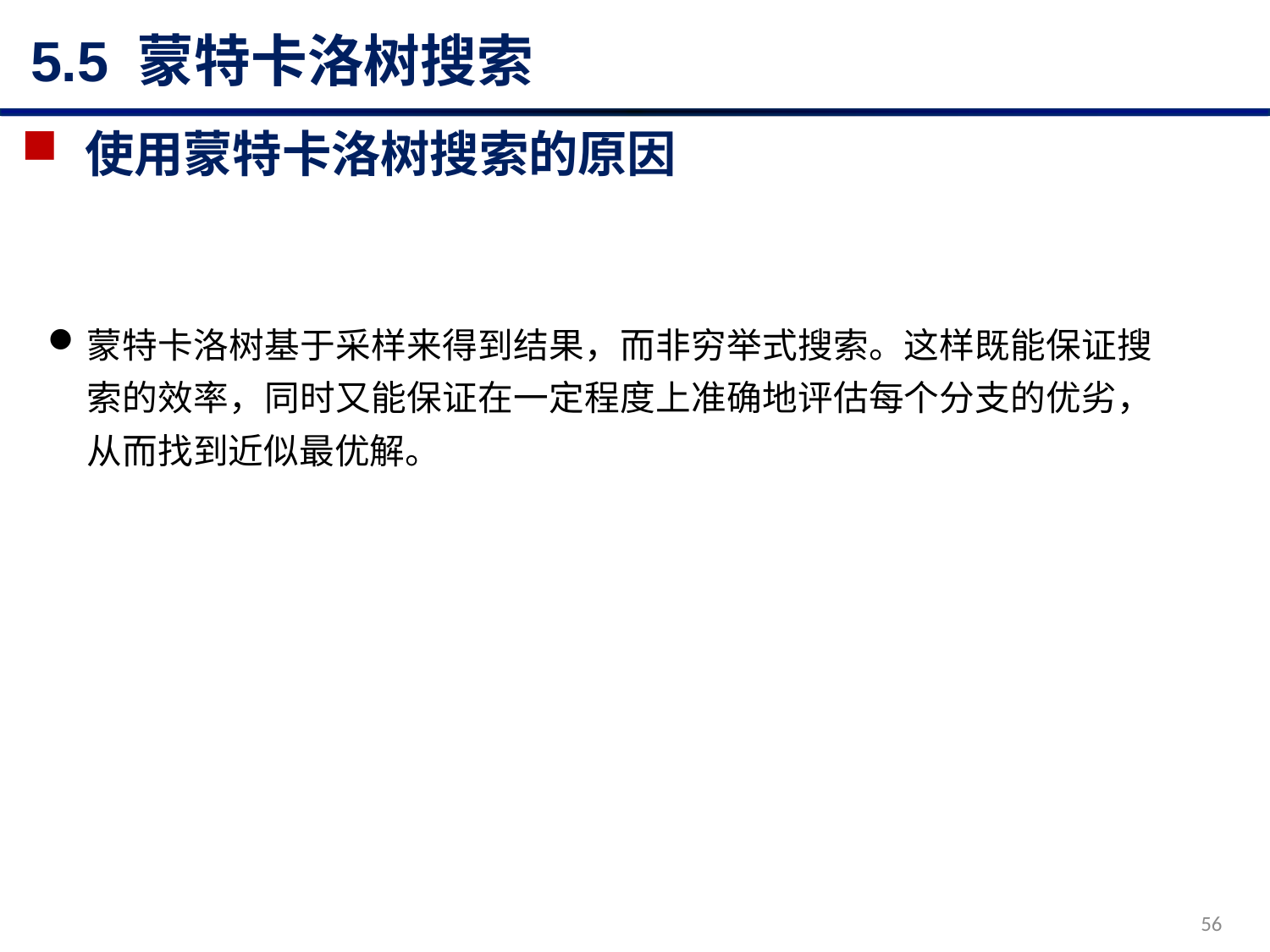

# 5.5 蒙特卡洛树搜索
使用蒙特卡洛树搜索的原因
蒙特卡洛树基于采样来得到结果，而非穷举式搜索。这样既能保证搜索的效率，同时又能保证在一定程度上准确地评估每个分支的优劣，从而找到近似最优解。
56